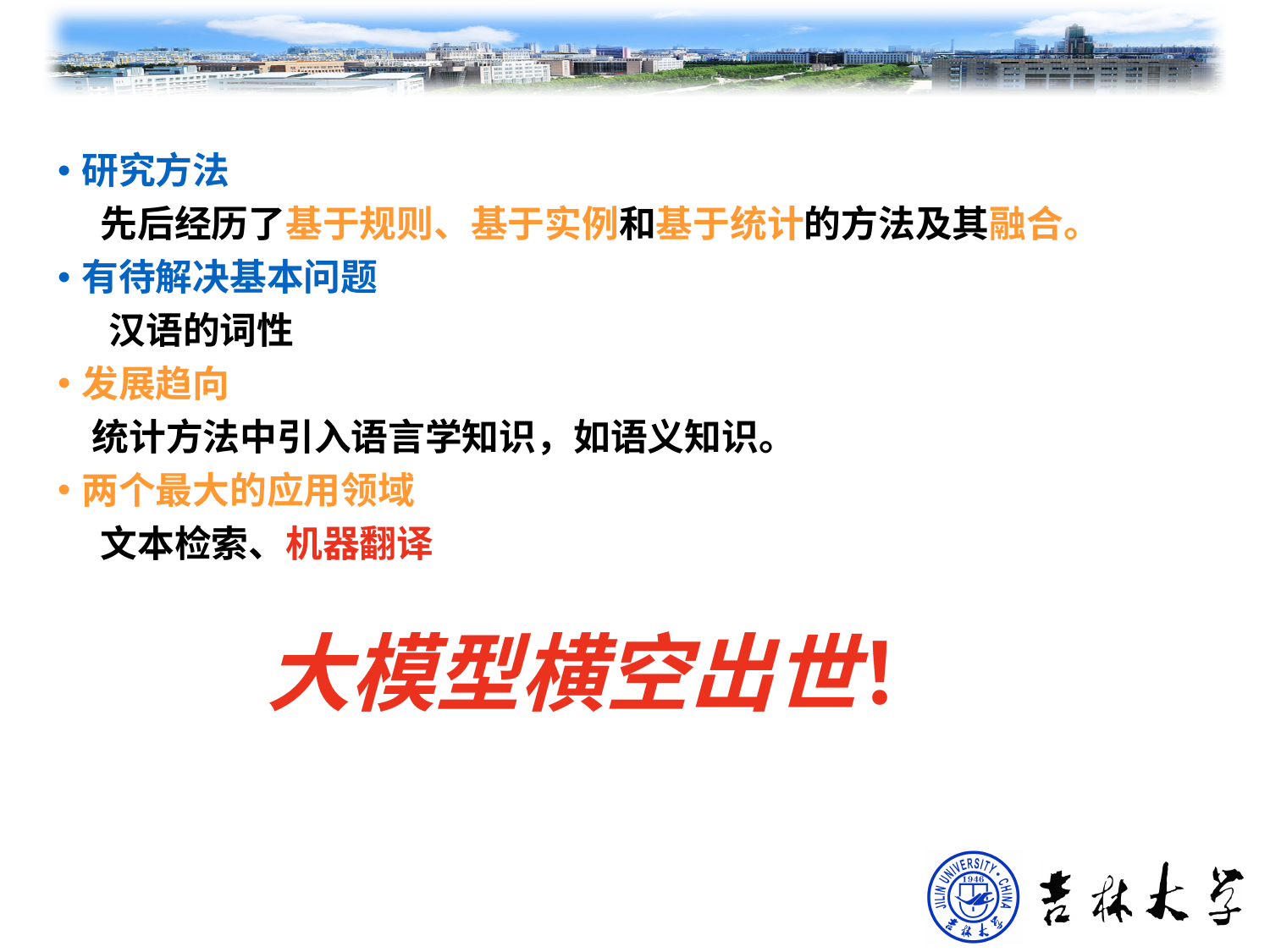

研究方法
    先后经历了基于规则、基于实例和基于统计的方法及其融合。
有待解决基本问题
     汉语的词性
发展趋向
   统计方法中引入语言学知识，如语义知识。
两个最大的应用领域
    文本检索、机器翻译

大模型横空出世！